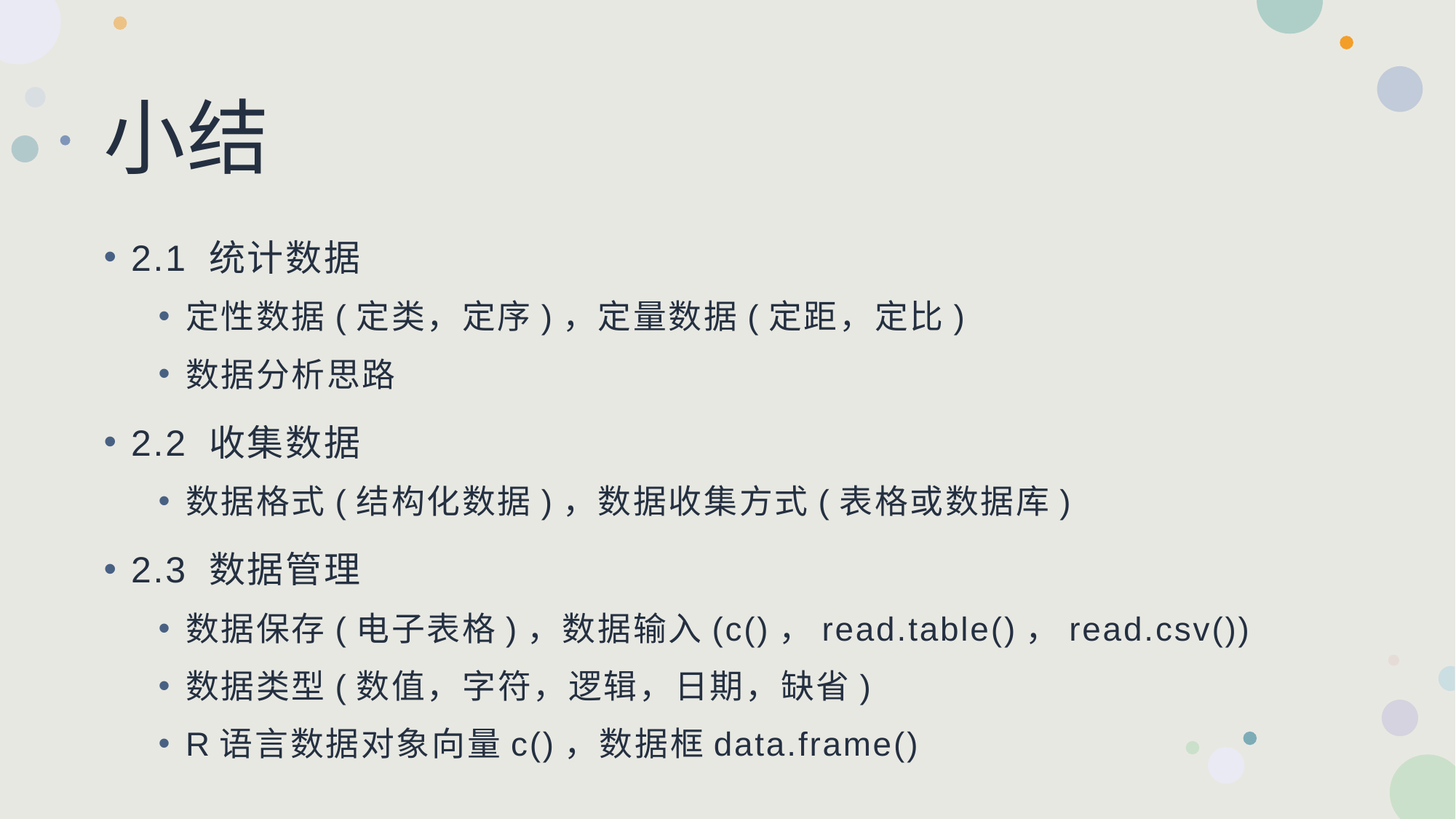

# 小结
2.1 统计数据
定性数据(定类，定序)，定量数据(定距，定比)
数据分析思路
2.2 收集数据
数据格式(结构化数据)，数据收集方式(表格或数据库)
2.3 数据管理
数据保存(电子表格)，数据输入(c()，read.table()，read.csv())
数据类型(数值，字符，逻辑，日期，缺省)
R语言数据对象向量c()，数据框data.frame()